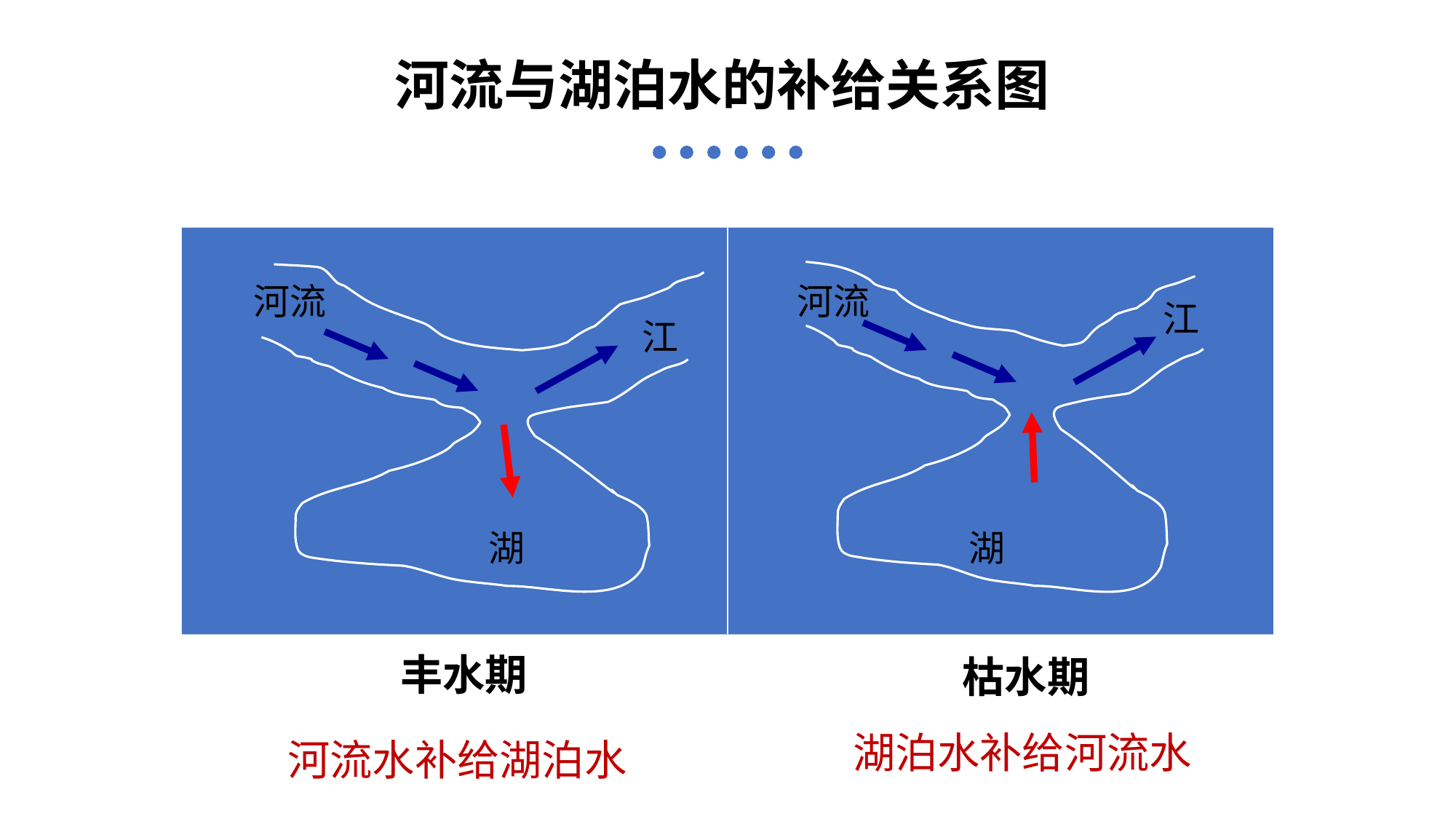

河流与湖泊水的补给关系图

河流
河流
江
江

湖
湖
丰水期
枯水期
湖泊水补给河流水
河流水补给湖泊水